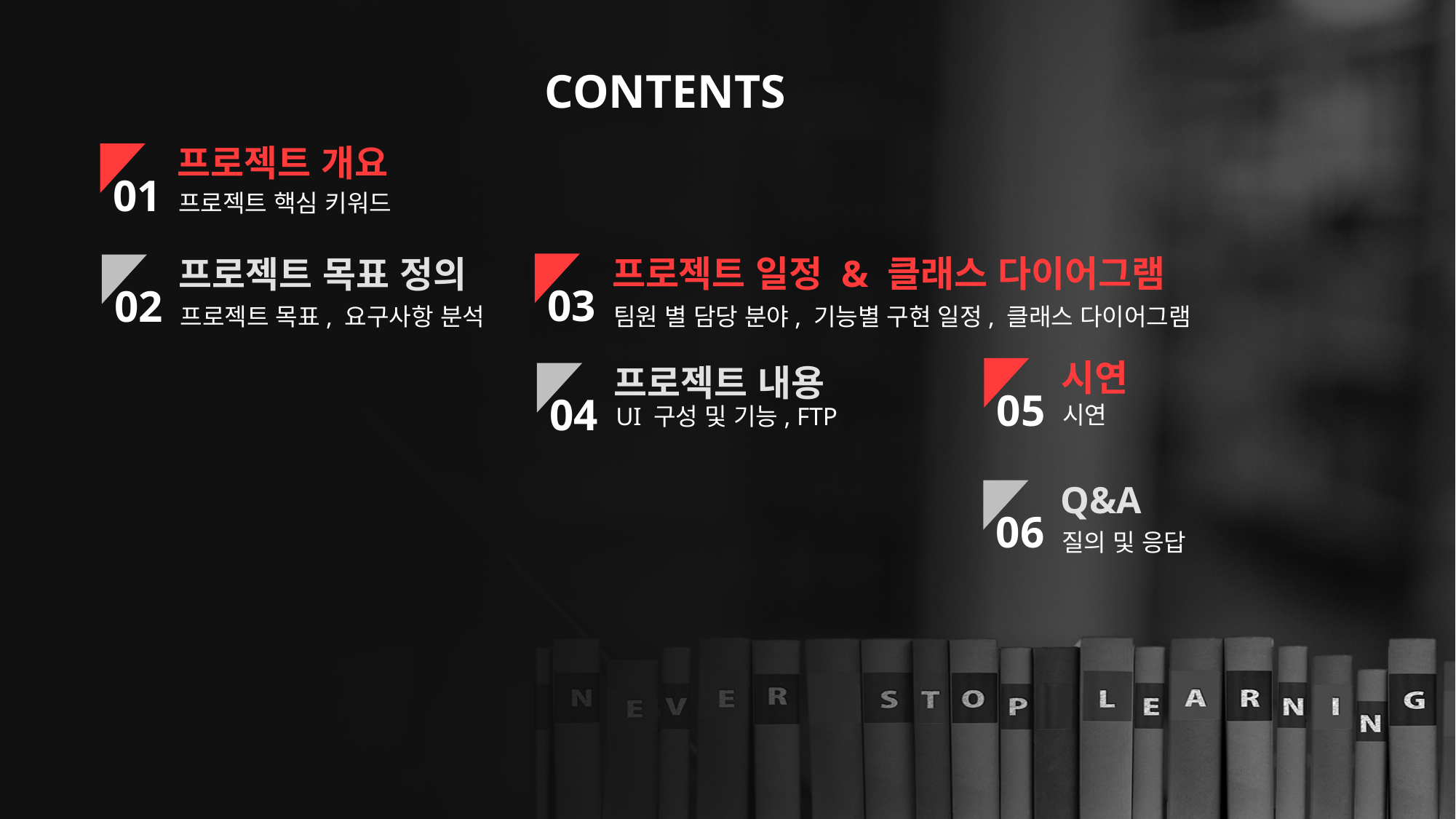

CONTENTS
프로젝트 개요

01
프로젝트 핵심 키워드
프로젝트 일정 & 클래스 다이어그램

03
팀원 별 담당 분야, 기능별 구현 일정, 클래스 다이어그램
프로젝트 목표 정의

02
프로젝트 목표, 요구사항 분석
시연

05
시연
프로젝트 내용

04
UI 구성 및 기능, FTP
Q&A

06
질의 및 응답